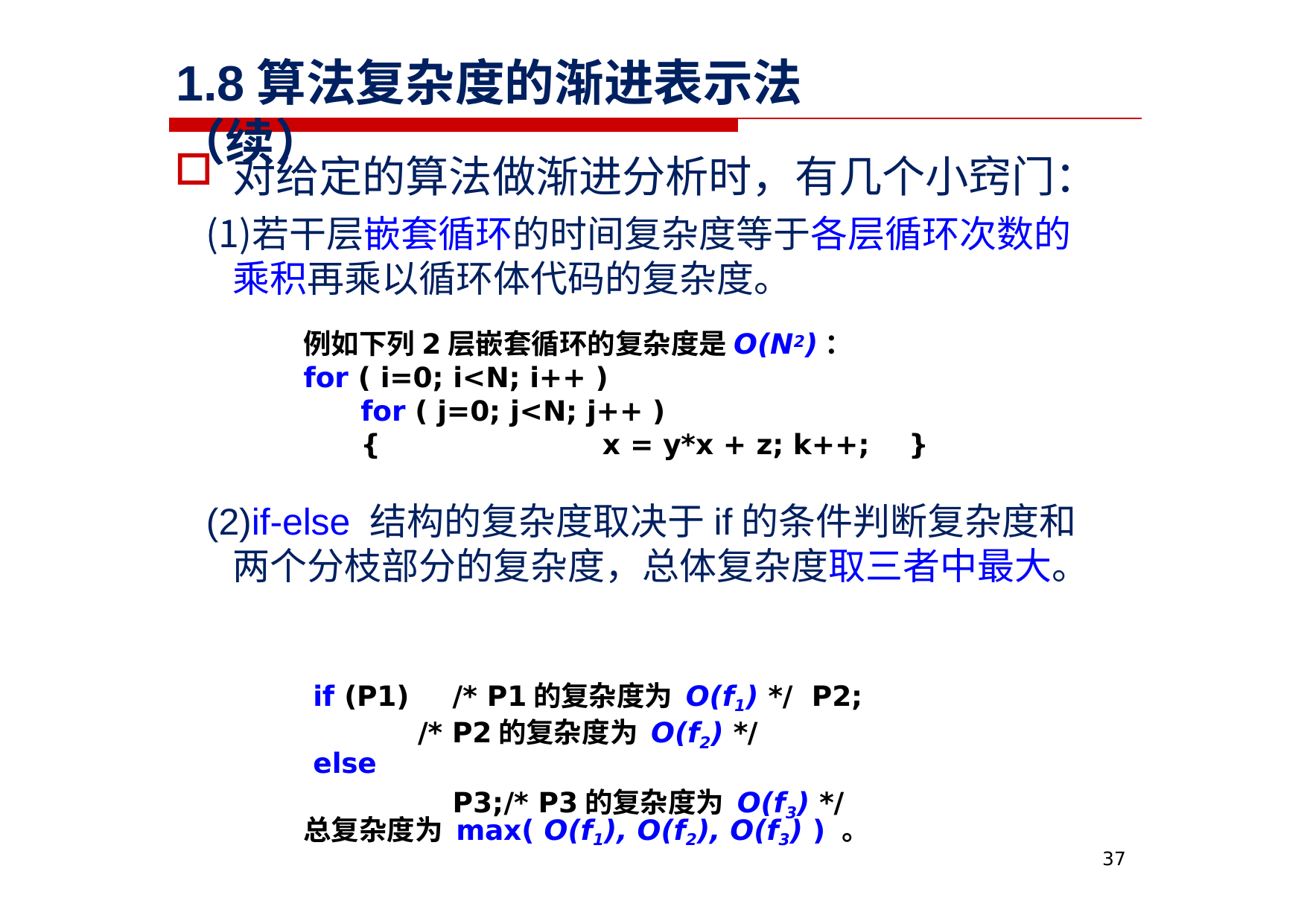

# 1.8算法复杂度的渐进表示法（续）
对给定的算法做渐进分析时，有几个小窍门：
若干层嵌套循环的时间复杂度等于各层循环次数的 乘积再乘以循环体代码的复杂度。
例如下列2层嵌套循环的复杂度是O(N2)：
for ( i=0; i<N; i++ )
for ( j=0; j<N; j++ )
{	x = y*x + z; k++;	}

if-else 结构的复杂度取决于if的条件判断复杂度和 两个分枝部分的复杂度，总体复杂度取三者中最大。
if (P1)
/* P1的复杂度为 O(f1) */  P2;	/* P2的复杂度为 O(f2) */
P3;	/* P3的复杂度为 O(f3) */
else
总复杂度为 max( O(f1), O(f2), O(f3) ) 。
37